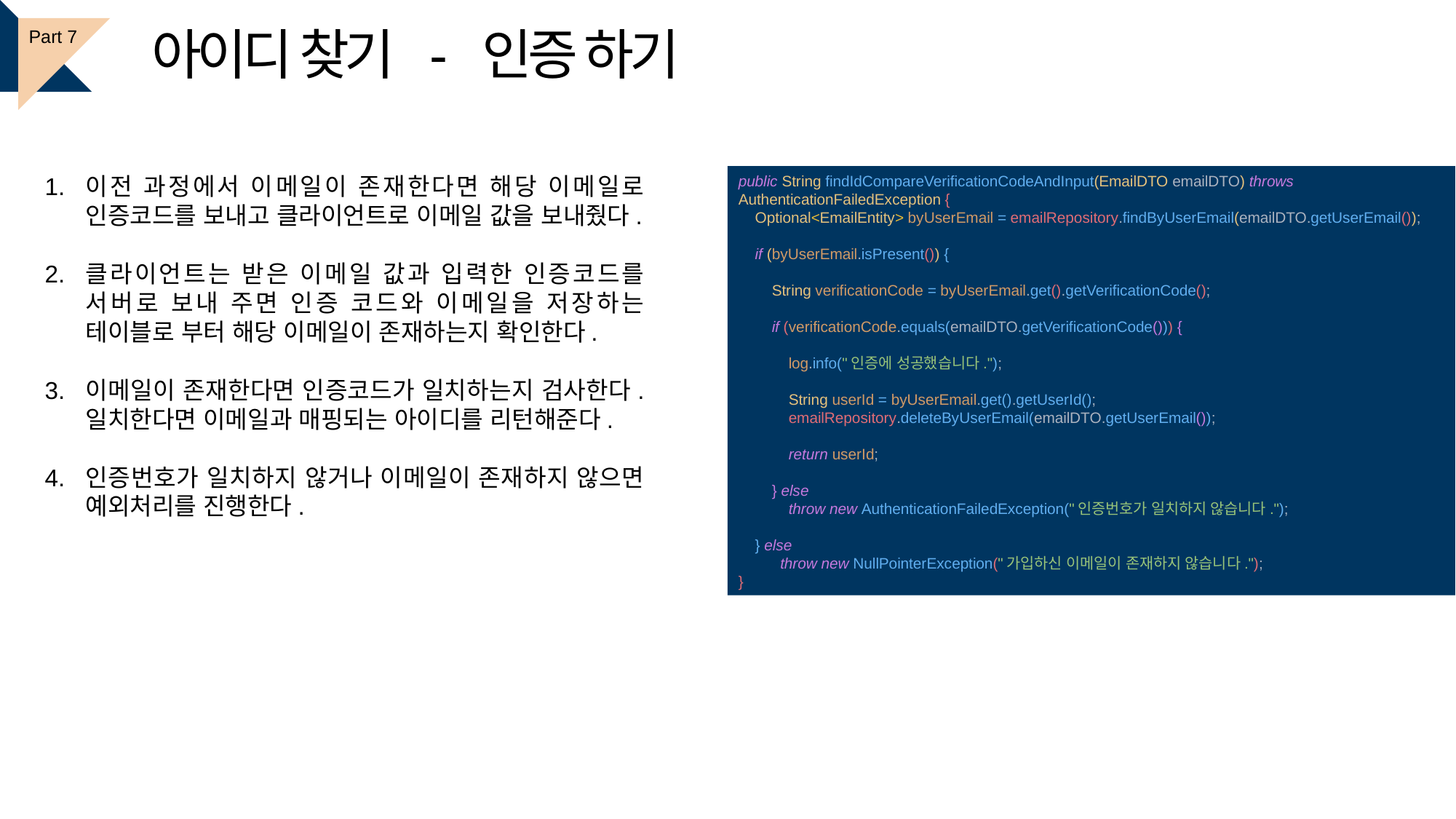

아이디 찾기  -  인증 하기

Part 7

이전 과정에서 이메일이 존재한다면 해당 이메일로 인증코드를 보내고 클라이언트로 이메일 값을 보내줬다.

클라이언트는 받은 이메일 값과 입력한 인증코드를 서버로 보내 주면 인증 코드와 이메일을 저장하는 테이블로 부터 해당 이메일이 존재하는지 확인한다.

이메일이 존재한다면 인증코드가 일치하는지 검사한다. 일치한다면 이메일과 매핑되는 아이디를 리턴해준다.

인증번호가 일치하지 않거나 이메일이 존재하지 않으면 예외처리를 진행한다.

public String findIdCompareVerificationCodeAndInput(EmailDTO emailDTO) throws AuthenticationFailedException {
    Optional<EmailEntity> byUserEmail = emailRepository.findByUserEmail(emailDTO.getUserEmail());
    if (byUserEmail.isPresent()) {
        String verificationCode = byUserEmail.get().getVerificationCode();
        if (verificationCode.equals(emailDTO.getVerificationCode())) {
            log.info("인증에 성공했습니다.");
            String userId = byUserEmail.get().getUserId();
            emailRepository.deleteByUserEmail(emailDTO.getUserEmail());
            return userId;
        } else
            throw new AuthenticationFailedException("인증번호가 일치하지 않습니다.");
    } else
          throw new NullPointerException("가입하신 이메일이 존재하지 않습니다.");
}